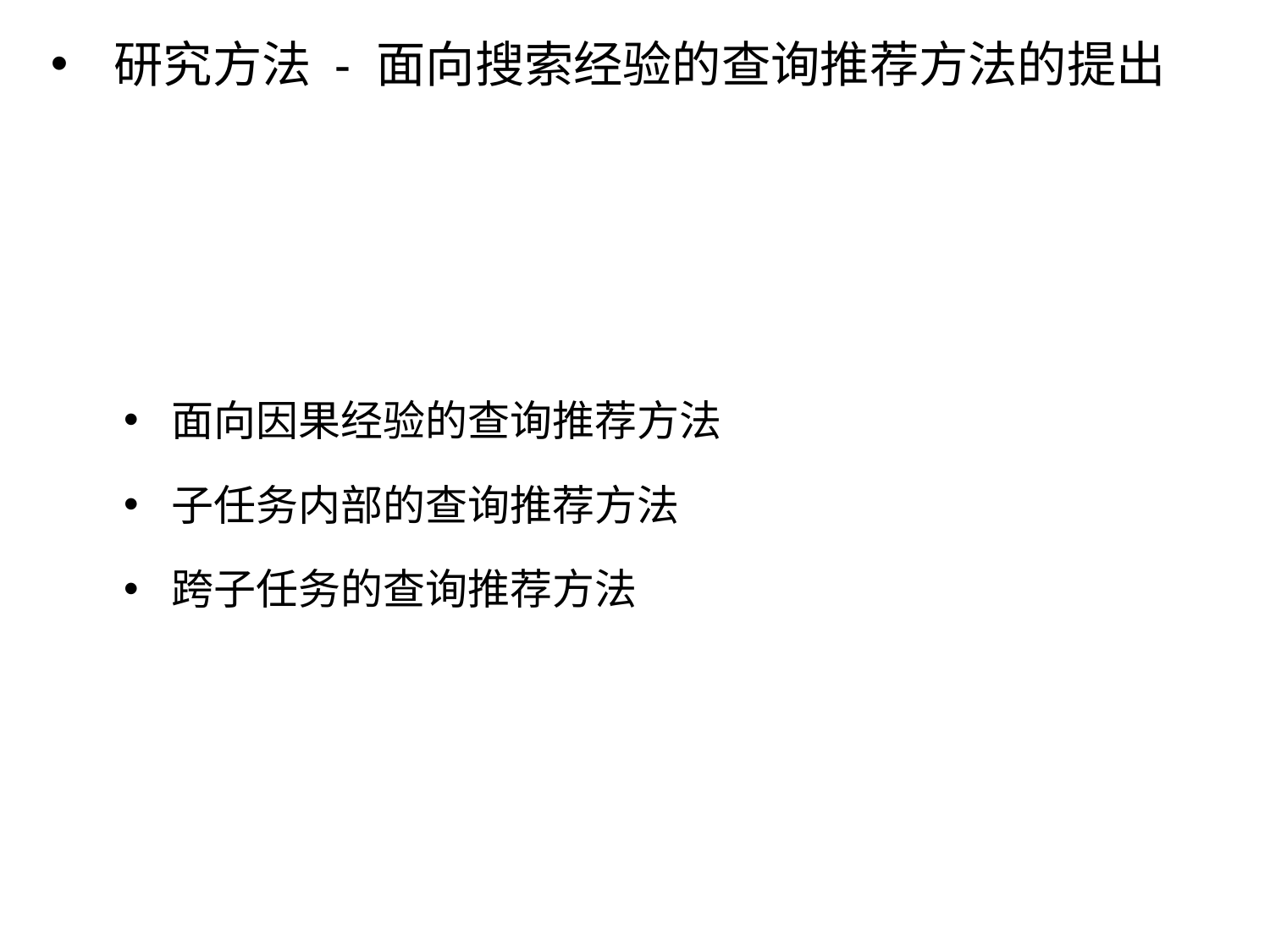

研究方法 - 面向搜索经验的查询推荐方法的提出
面向因果经验的查询推荐方法
子任务内部的查询推荐方法
跨子任务的查询推荐方法